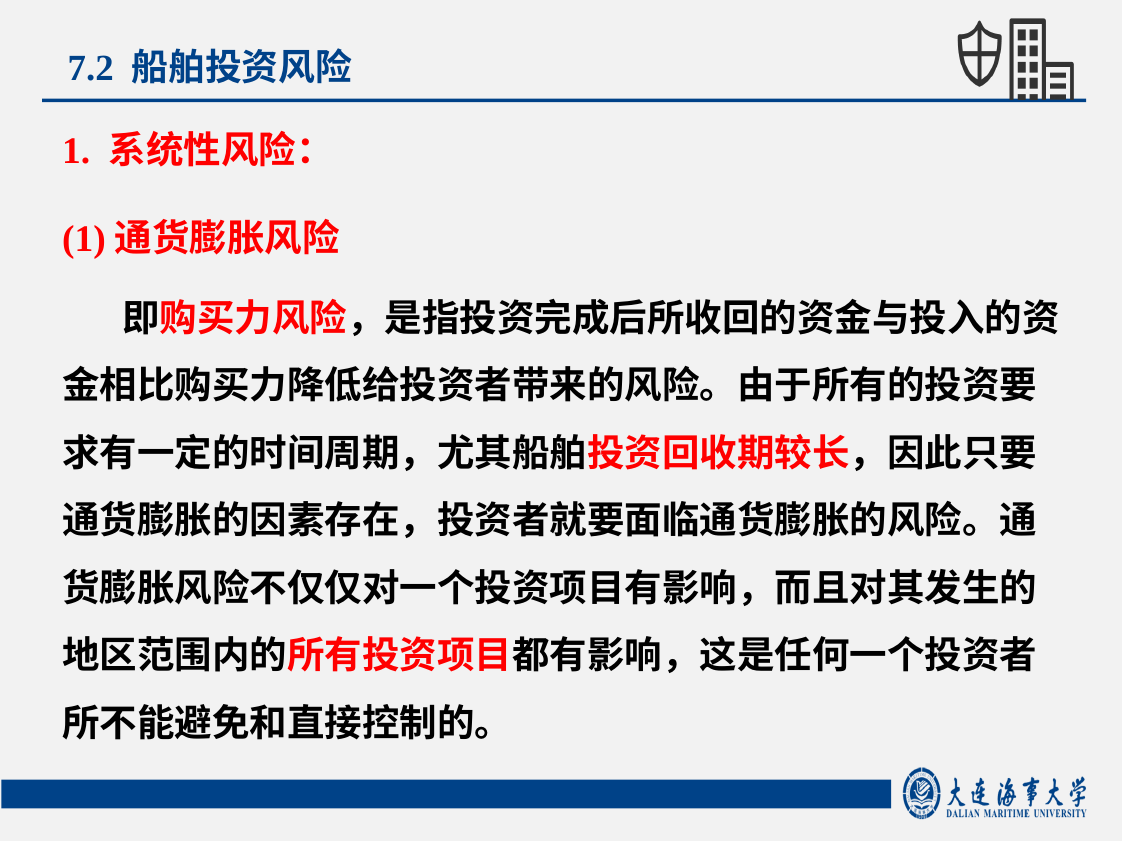

7.2 船舶投资风险
1. 系统性风险：
(1)通货膨胀风险
      即购买力风险，是指投资完成后所收回的资金与投入的资金相比购买力降低给投资者带来的风险。由于所有的投资要求有一定的时间周期，尤其船舶投资回收期较长，因此只要通货膨胀的因素存在，投资者就要面临通货膨胀的风险。通货膨胀风险不仅仅对一个投资项目有影响，而且对其发生的地区范围内的所有投资项目都有影响，这是任何一个投资者所不能避免和直接控制的。